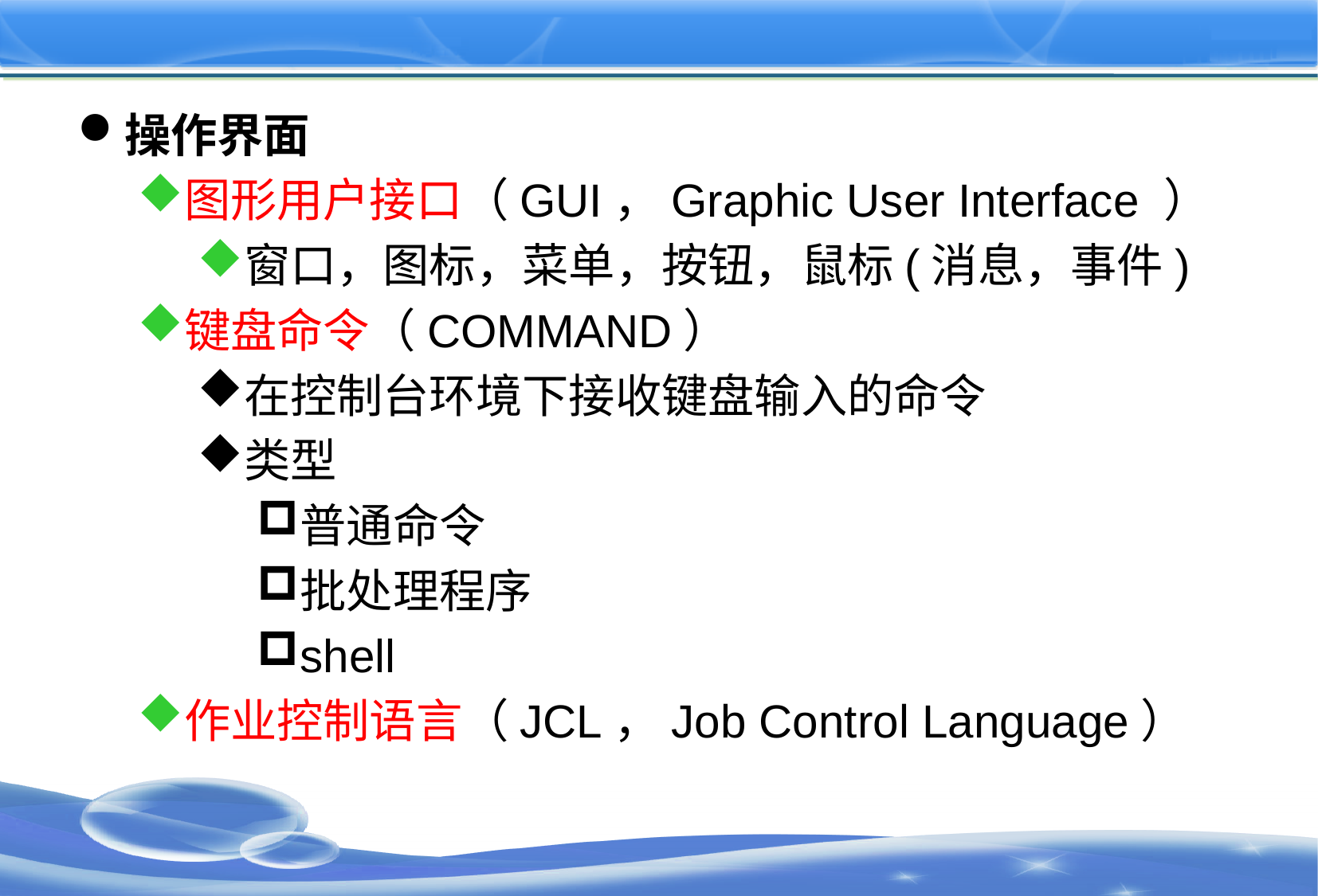

#
操作界面
图形用户接口（GUI，Graphic User Interface ）
窗口，图标，菜单，按钮，鼠标(消息，事件)
键盘命令（COMMAND）
在控制台环境下接收键盘输入的命令
类型
普通命令
批处理程序
shell
作业控制语言（JCL，Job Control Language）